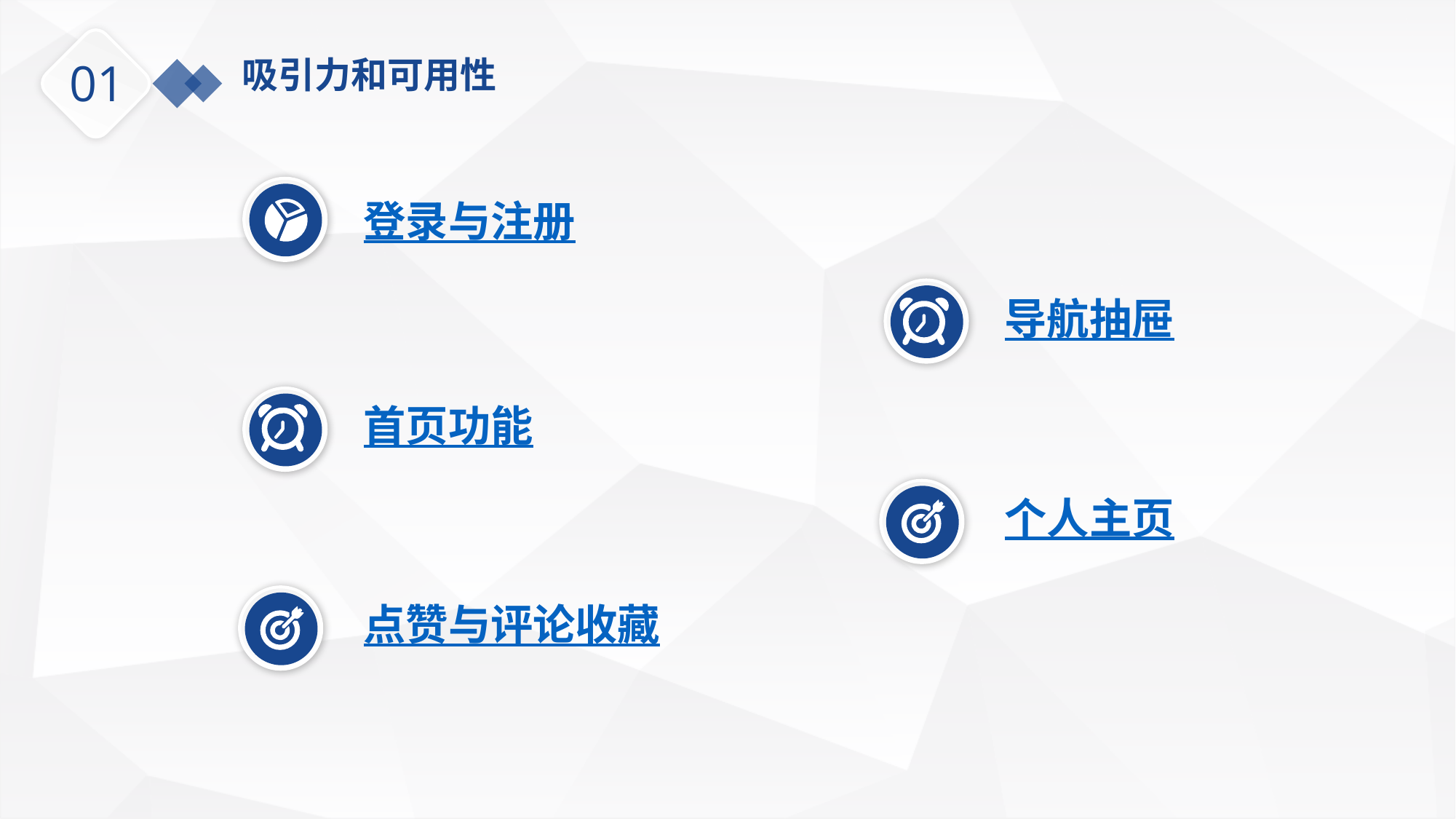

吸引力和可用性
01

登录与注册

导航抽屉

首页功能

个人主页

点赞与评论收藏